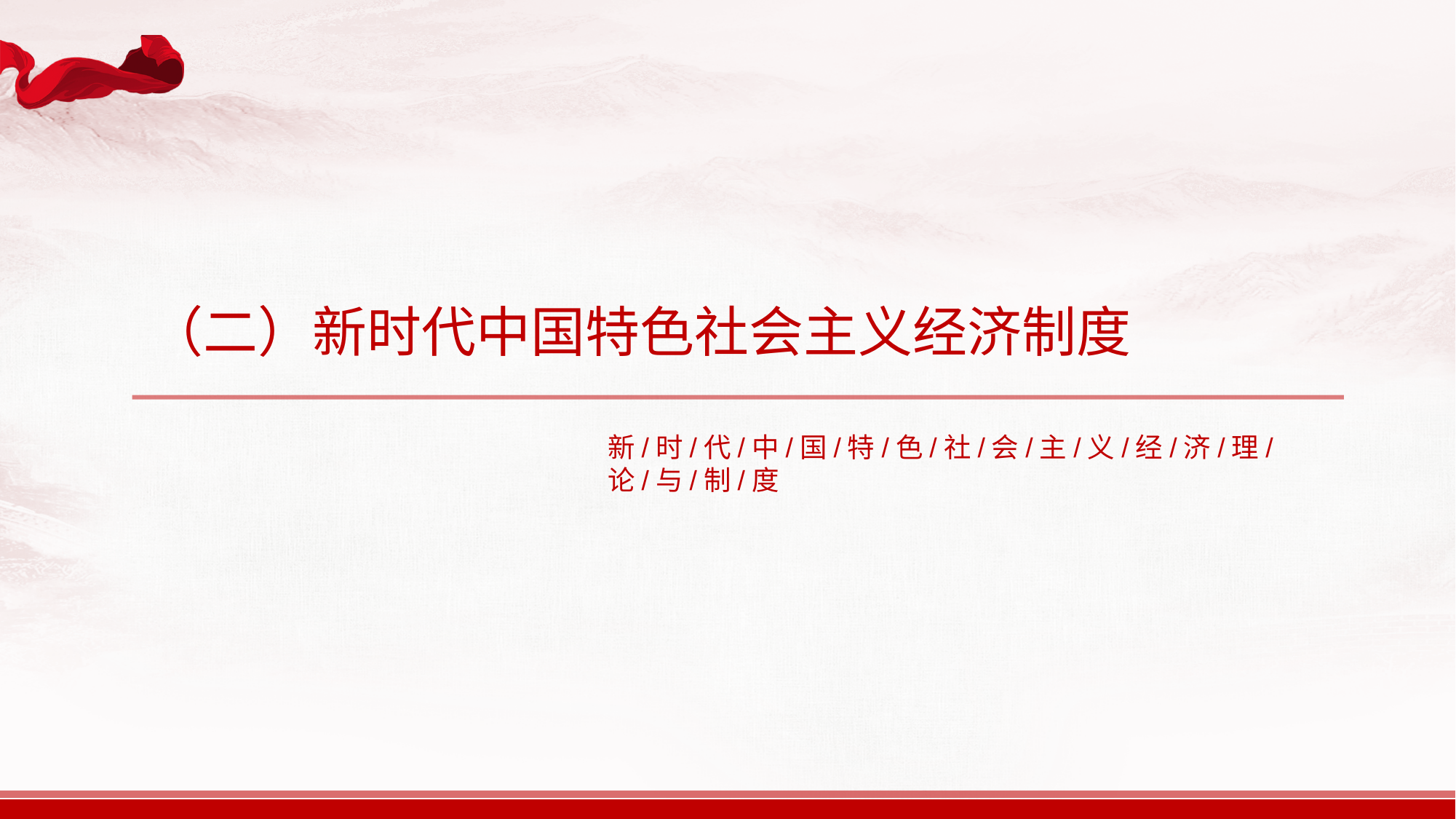

（二）新时代中国特色社会主义经济制度
新/时/代/中/国/特/色/社/会/主/义/经/济/理/论/与/制/度